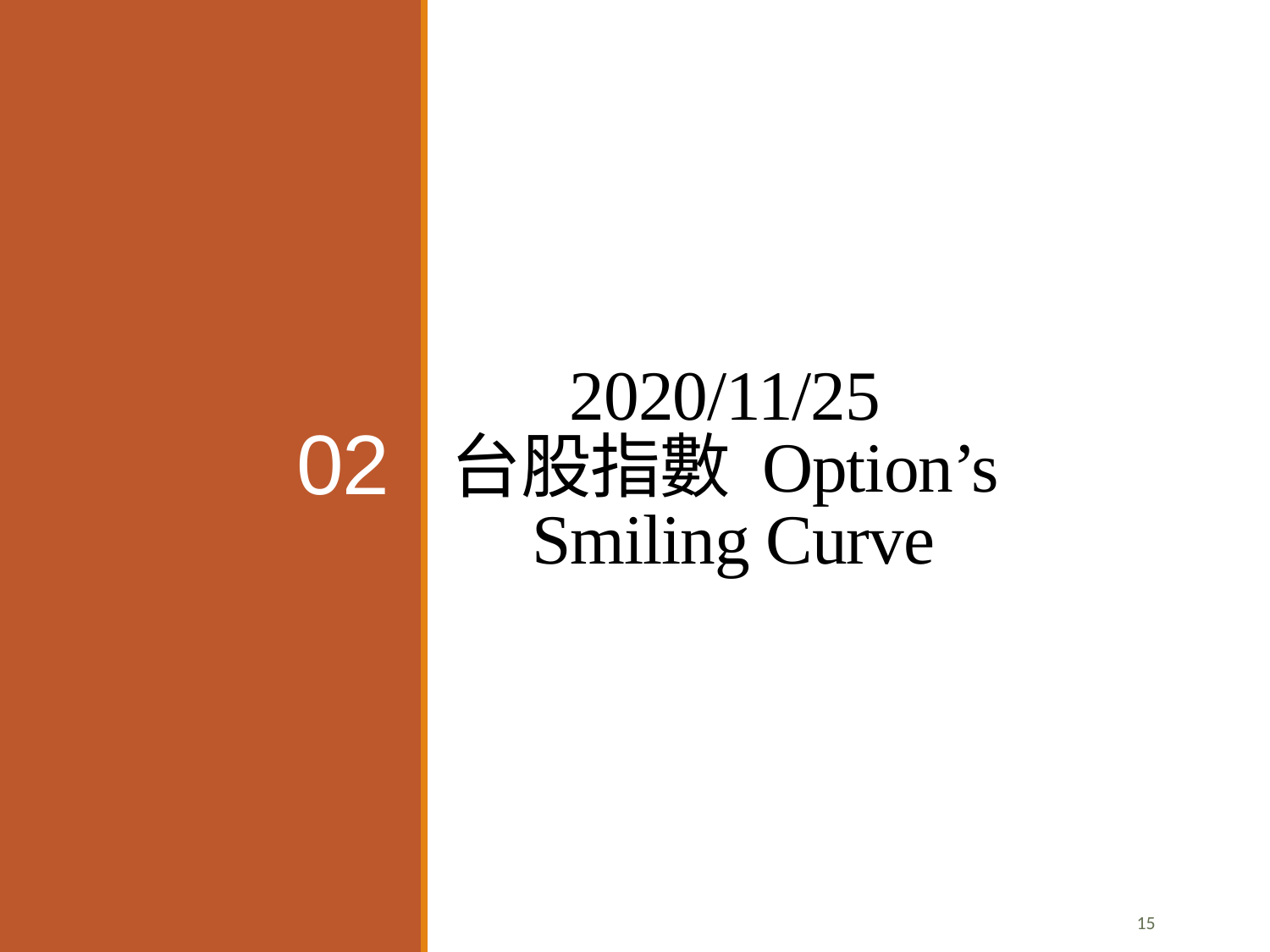

# 2020/11/25 台股指數 Option’s Smiling Curve
02
15